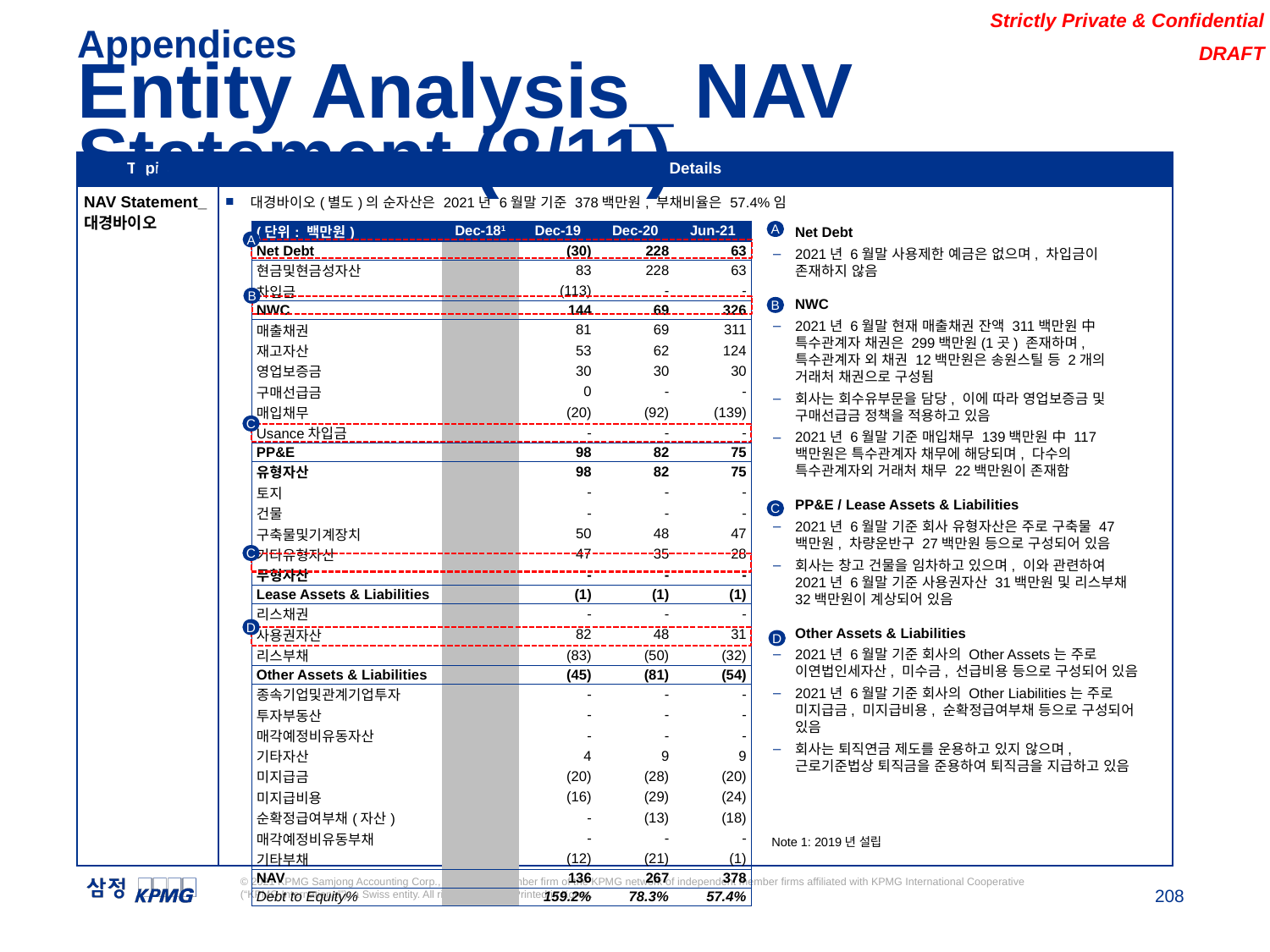

Appendices
Entity Analysis_ NAV Statement (8/11)
| Topic | Details |
| --- | --- |
| NAV Statement\_ 대경바이오 | 대경바이오(별도)의 순자산은 2021년 6월말 기준 378백만원, 부채비율은 57.4%임 |
Net Debt
2021년 6월말 사용제한 예금은 없으며, 차입금이 존재하지 않음

NWC
2021년 6월말 현재 매출채권 잔액 311백만원 中 특수관계자 채권은 299백만원(1곳) 존재하며, 특수관계자 외 채권 12백만원은 송원스틸 등 2개의 거래처 채권으로 구성됨
회사는 회수유부문을 담당, 이에 따라 영업보증금 및 구매선급금 정책을 적용하고 있음
2021년 6월말 기준 매입채무 139백만원 中 117백만원은 특수관계자 채무에 해당되며, 다수의 특수관계자외 거래처 채무 22백만원이 존재함

PP&E / Lease Assets & Liabilities
2021년 6월말 기준 회사 유형자산은 주로 구축물 47백만원, 차량운반구 27백만원 등으로 구성되어 있음
회사는 창고 건물을 임차하고 있으며, 이와 관련하여 2021년 6월말 기준 사용권자산 31백만원 및 리스부채 32백만원이 계상되어 있음

Other Assets & Liabilities
2021년 6월말 기준 회사의 Other Assets는 주로 이연법인세자산, 미수금, 선급비용 등으로 구성되어 있음
2021년 6월말 기준 회사의 Other Liabilities는 주로 미지급금, 미지급비용, 순확정급여부채 등으로 구성되어 있음
회사는 퇴직연금 제도를 운용하고 있지 않으며, 근로기준법상 퇴직금을 준용하여 퇴직금을 지급하고 있음

| (단위: 백만원) | Dec-181 | Dec-19 | Dec-20 | Jun-21 |
| --- | --- | --- | --- | --- |
| Net Debt |  | (30) | 228 | 63 |
| 현금및현금성자산 |  | 83 | 228 | 63 |
| 차입금 |  | (113) | - | - |
| NWC |  | 144 | 69 | 326 |
| 매출채권 |  | 81 | 69 | 311 |
| 재고자산 |  | 53 | 62 | 124 |
| 영업보증금 |  | 30 | 30 | 30 |
| 구매선급금 |  | 0 | - | - |
| 매입채무 |  | (20) | (92) | (139) |
| Usance차입금 |  | - | - | - |
| PP&E |  | 98 | 82 | 75 |
| 유형자산 |  | 98 | 82 | 75 |
| 토지 |  | - | - | - |
| 건물 |  | - | - | - |
| 구축물및기계장치 |  | 50 | 48 | 47 |
| 기타유형자산 |  | 47 | 35 | 28 |
| 무형자산 |  | - | - | - |
| Lease Assets & Liabilities |  | (1) | (1) | (1) |
| 리스채권 |  | - | - | - |
| 사용권자산 |  | 82 | 48 | 31 |
| 리스부채 |  | (83) | (50) | (32) |
| Other Assets & Liabilities |  | (45) | (81) | (54) |
| 종속기업및관계기업투자 |  | - | - | - |
| 투자부동산 |  | - | - | - |
| 매각예정비유동자산 |  | - | - | - |
| 기타자산 |  | 4 | 9 | 9 |
| 미지급금 |  | (20) | (28) | (20) |
| 미지급비용 |  | (16) | (29) | (24) |
| 순확정급여부채(자산) |  | - | (13) | (18) |
| 매각예정비유동부채 |  | - | - | - |
| 기타부채 |  | (12) | (21) | (1) |
| NAV |  | 136 | 267 | 378 |
| Debt to Equity% |  | 159.2% | 78.3% | 57.4% |
A
A

B

B
C

C
C

D

D
Note 1: 2019년 설립